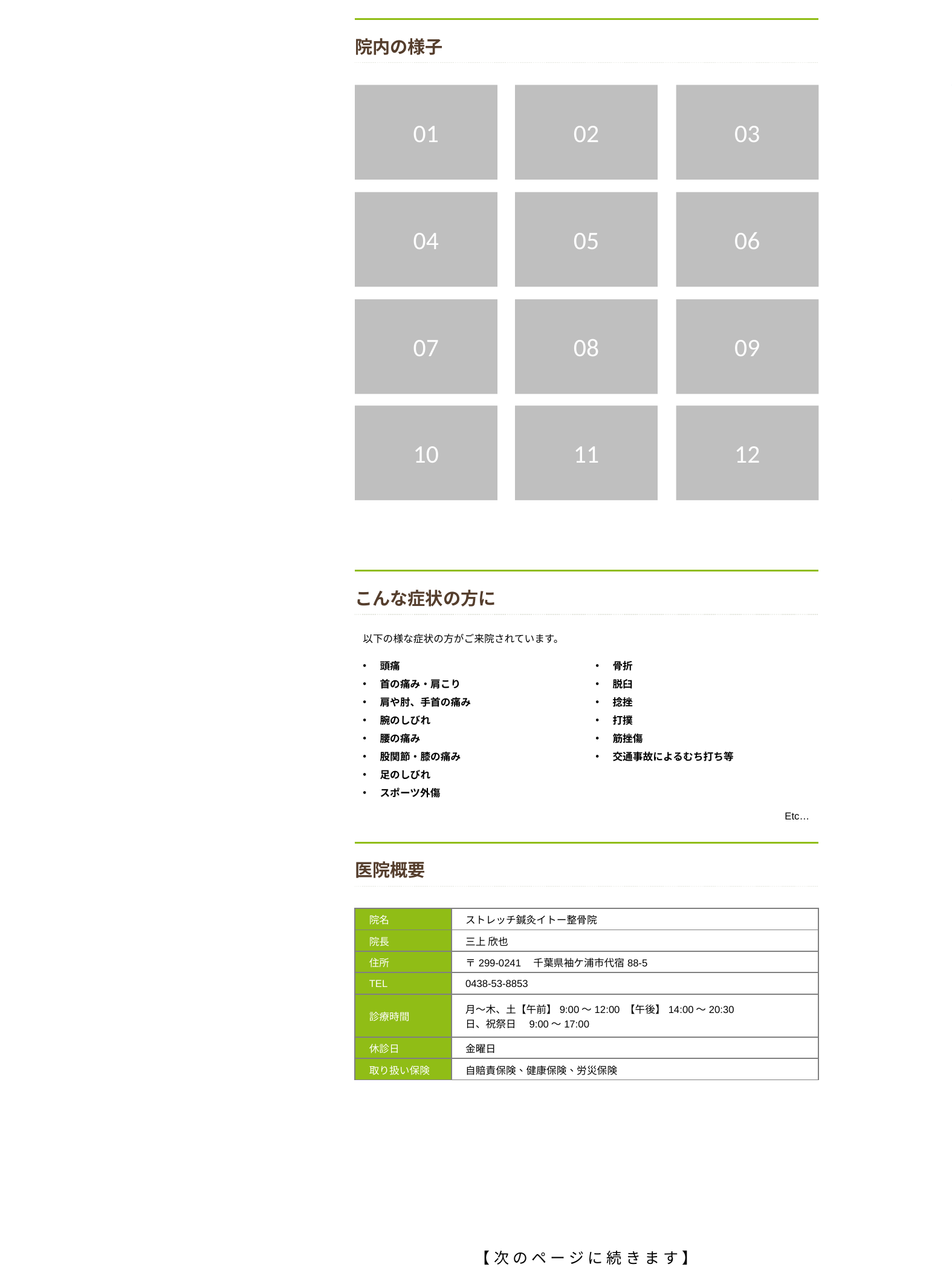

院内の様子
01
02
03

04
05
06
フォルダ：院内の様子参照

クリックで拡大。
モーダルウィンドウ
07
08
09

10
11
12

こんな症状の方に

以下の様な症状の方がご来院されています。
頭痛
首の痛み・肩こり
肩や肘、手首の痛み
腕のしびれ
腰の痛み
股関節・膝の痛み
足のしびれ
スポーツ外傷
骨折
脱臼
捻挫
打撲
筋挫傷
交通事故によるむち打ち等

Etc…
医院概要
| 院名 | ストレッチ鍼灸イトー整骨院 |
| --- | --- |
| 院長 | 三上 欣也 |
| 住所 | 〒299-0241　千葉県袖ケ浦市代宿88-5 |
| TEL | 0438-53-8853 |
| 診療時間 | 月～木、土【午前】9:00～12:00 【午後】14:00～20:30 日、祝祭日　9:00～17:00 |
| 休診日 | 金曜日 |
| 取り扱い保険 | 自賠責保険、健康保険、労災保険 |
【次のページに続きます】